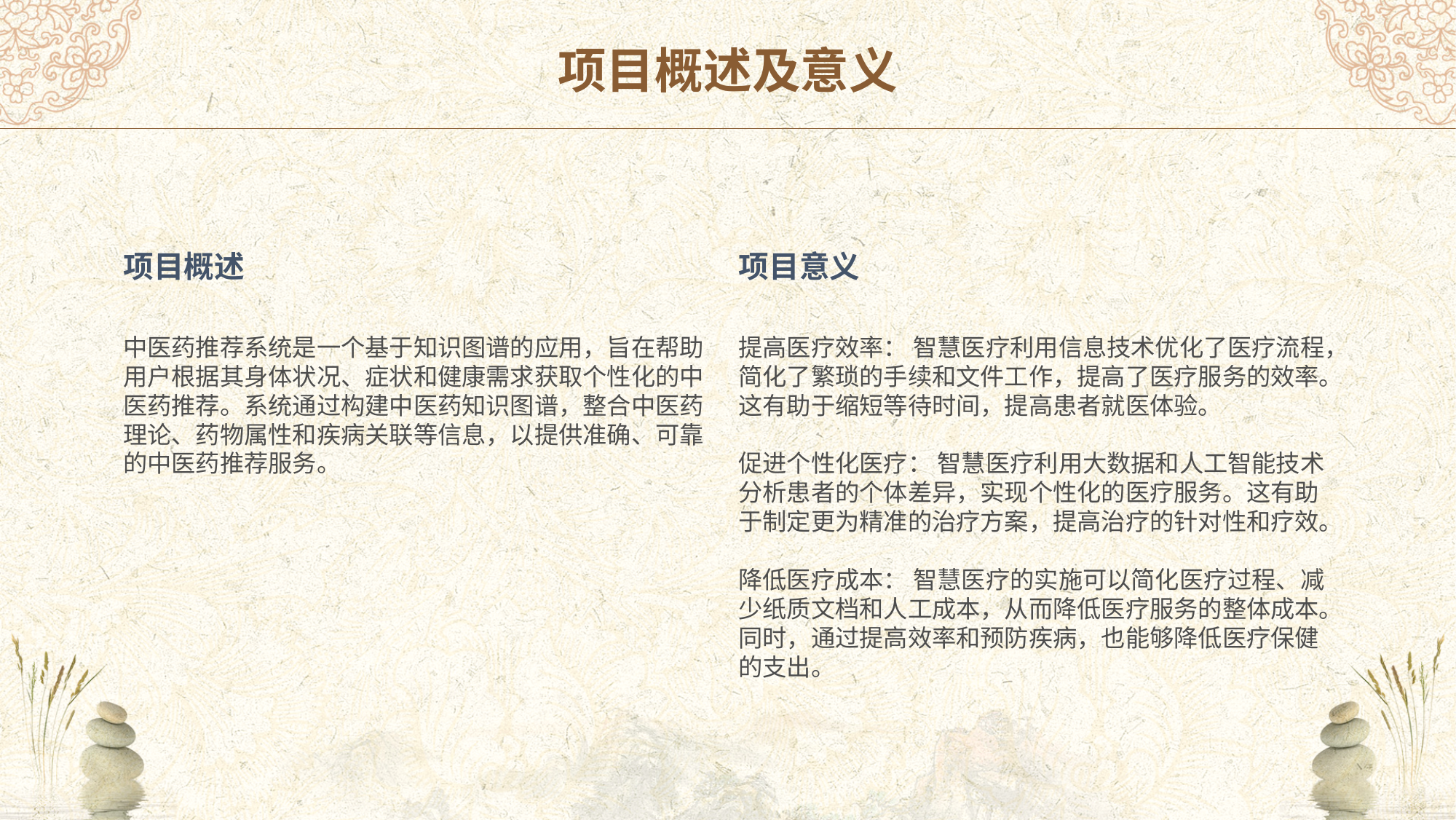

项目概述及意义
项目概述
项目意义
中医药推荐系统是一个基于知识图谱的应用，旨在帮助用户根据其身体状况、症状和健康需求获取个性化的中医药推荐。系统通过构建中医药知识图谱，整合中医药理论、药物属性和疾病关联等信息，以提供准确、可靠的中医药推荐服务。
提高医疗效率： 智慧医疗利用信息技术优化了医疗流程，简化了繁琐的手续和文件工作，提高了医疗服务的效率。这有助于缩短等待时间，提高患者就医体验。

促进个性化医疗： 智慧医疗利用大数据和人工智能技术分析患者的个体差异，实现个性化的医疗服务。这有助于制定更为精准的治疗方案，提高治疗的针对性和疗效。

降低医疗成本： 智慧医疗的实施可以简化医疗过程、减少纸质文档和人工成本，从而降低医疗服务的整体成本。同时，通过提高效率和预防疾病，也能够降低医疗保健的支出。